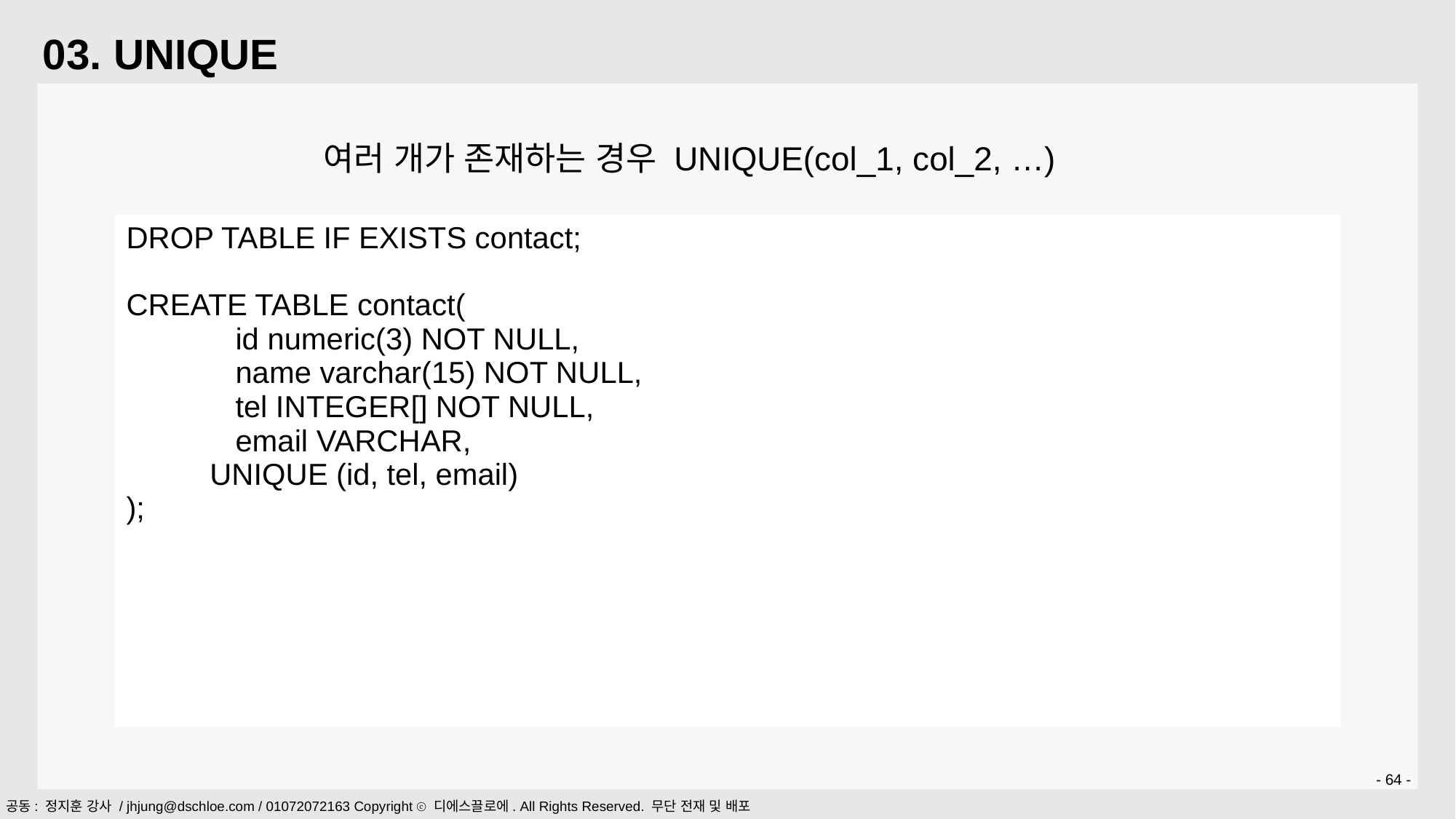

03. UNIQUE
여러 개가 존재하는 경우 UNIQUE(col_1, col_2, …)
| DROP TABLE IF EXISTS contact; CREATE TABLE contact( id numeric(3) NOT NULL, name varchar(15) NOT NULL, tel INTEGER[] NOT NULL, email VARCHAR, UNIQUE (id, tel, email) ); |
| --- |
- 64 -